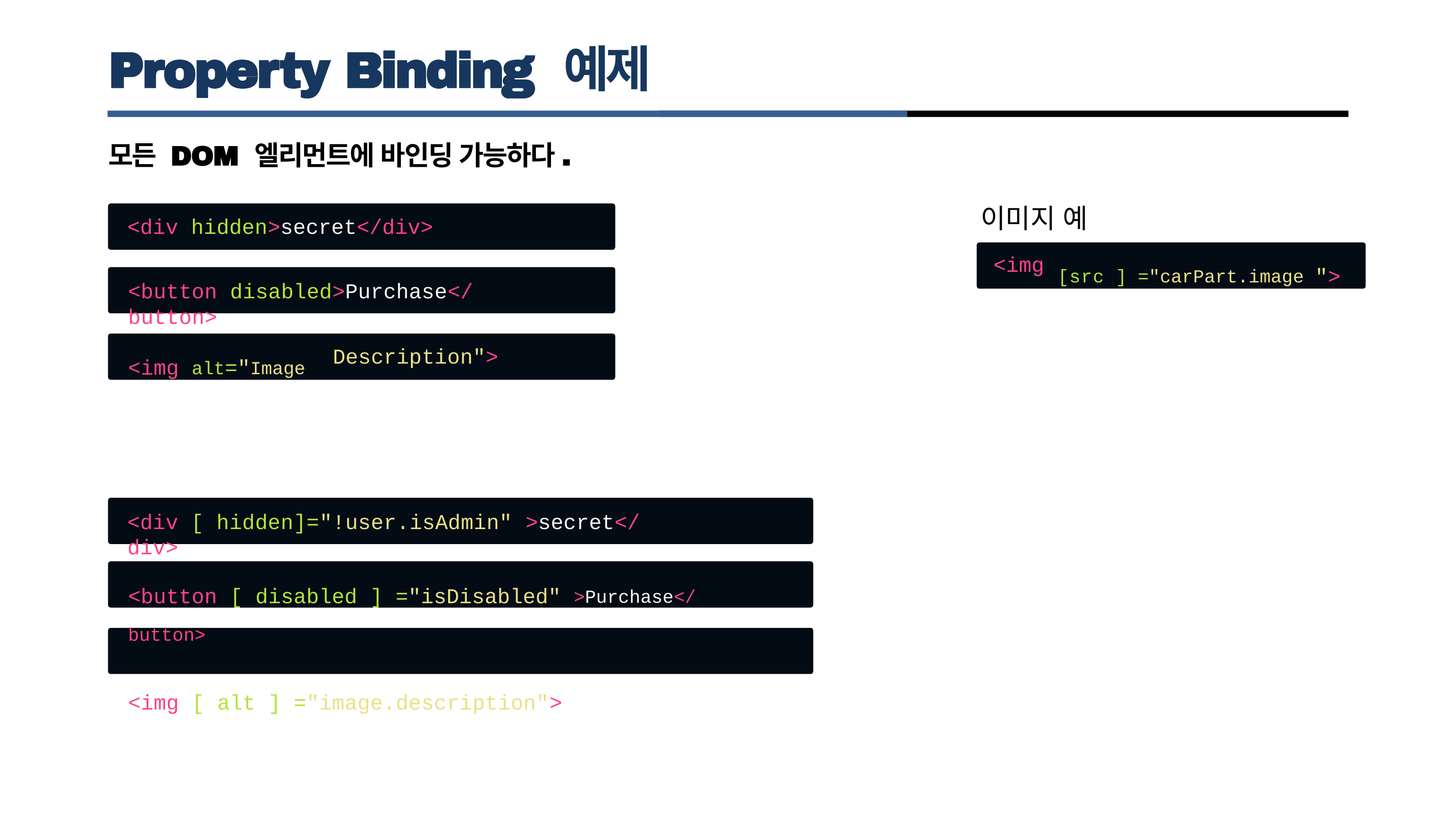

# Property Binding 예제
모든 DOM 엘리먼트에 바인딩 가능하다.
이미지 예

<div
hidden>secret</div>

<img
[src ] ="carPart.image ">

<button disabled>Purchase</button>

Description">
<img alt="Image

<div [ hidden]="!user.isAdmin" >secret</div>

<button [ disabled ] ="isDisabled" >Purchase</button>

<img [ alt ] ="image.description">